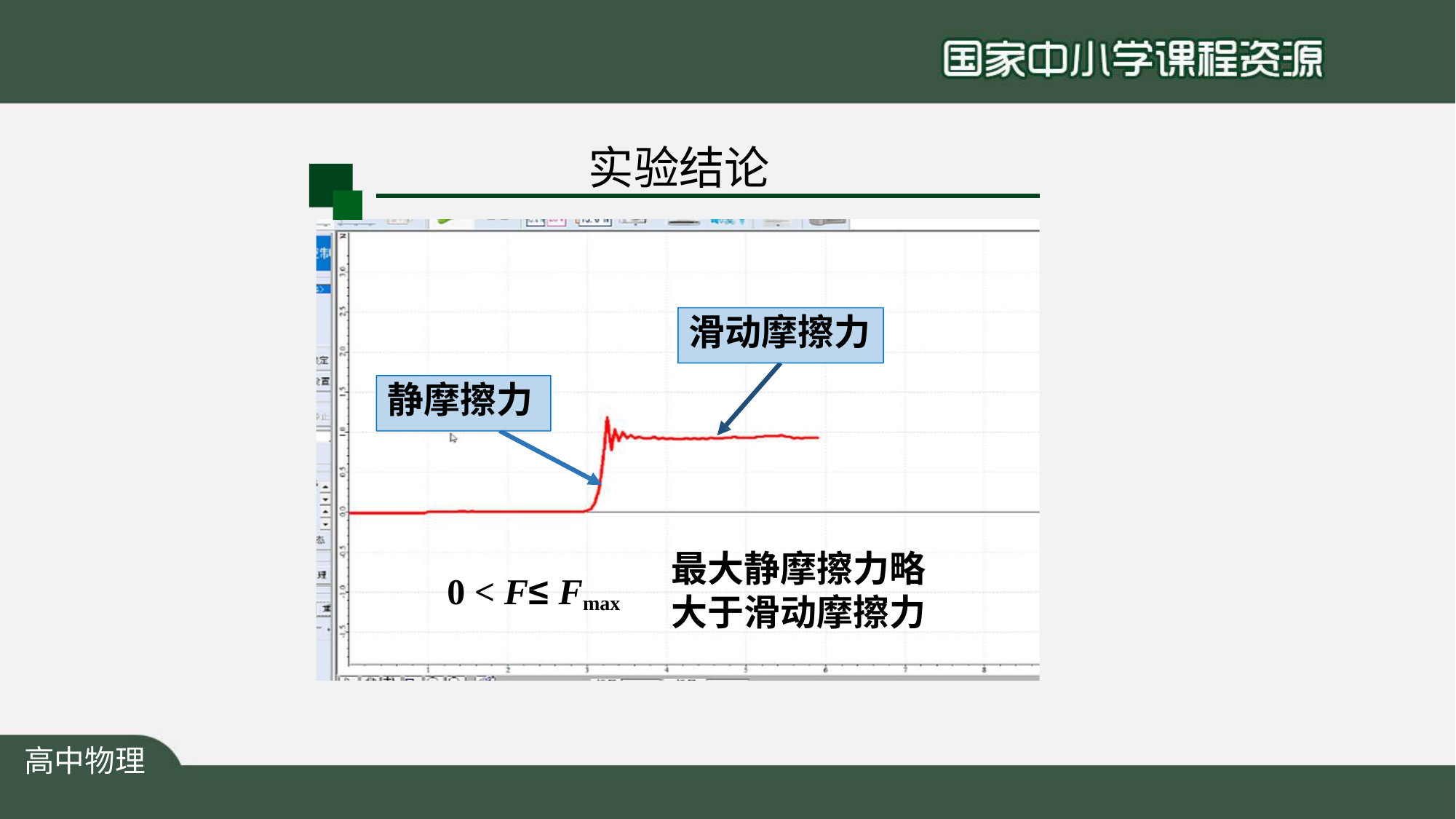

# 实验结论

滑动摩擦力

静摩擦力

最大静摩擦力略 大于滑动摩擦力
0 < F≤ Fmax
高中物理